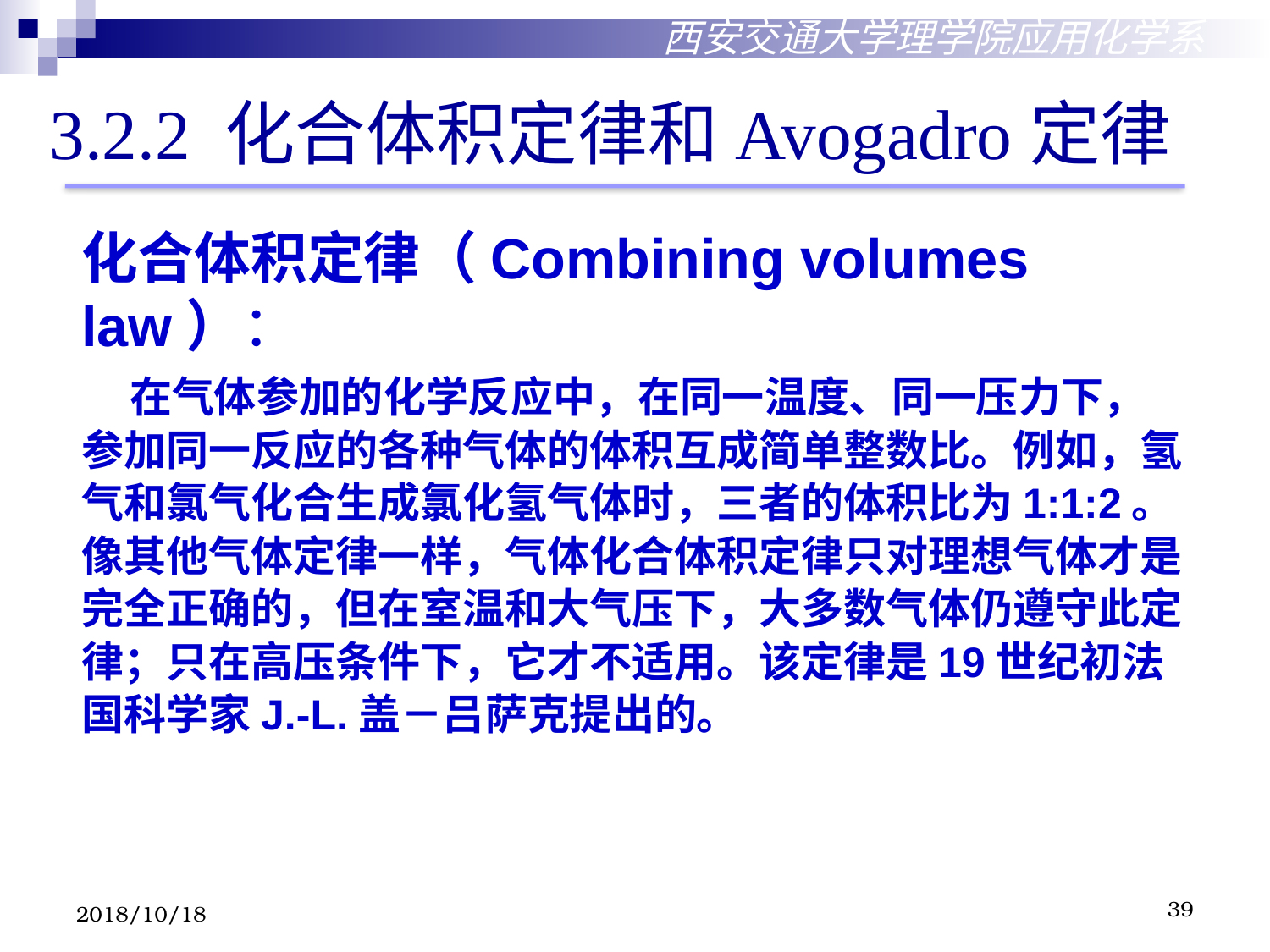

西安交通大学理学院应用化学系
3.2.2 化合体积定律和Avogadro定律

化合体积定律（Combining volumes law）：
    在气体参加的化学反应中，在同一温度、同一压力下，参加同一反应的各种气体的体积互成简单整数比。例如，氢气和氯气化合生成氯化氢气体时，三者的体积比为1:1:2。像其他气体定律一样，气体化合体积定律只对理想气体才是完全正确的，但在室温和大气压下，大多数气体仍遵守此定律；只在高压条件下，它才不适用。该定律是19世纪初法国科学家J.-L.盖－吕萨克提出的。
2018/10/18
39